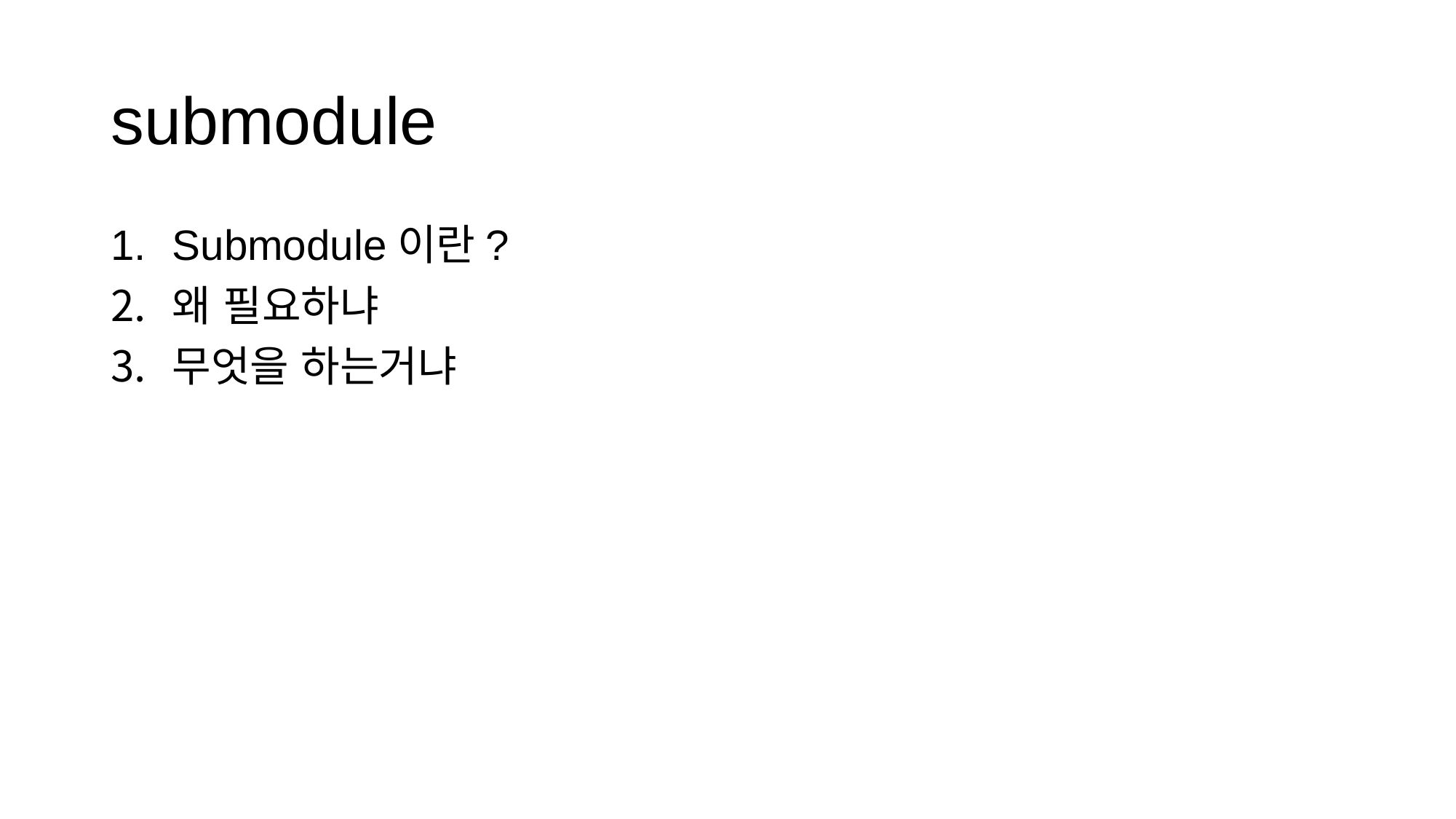

# submodule
Submodule이란?
왜 필요하냐
무엇을 하는거냐